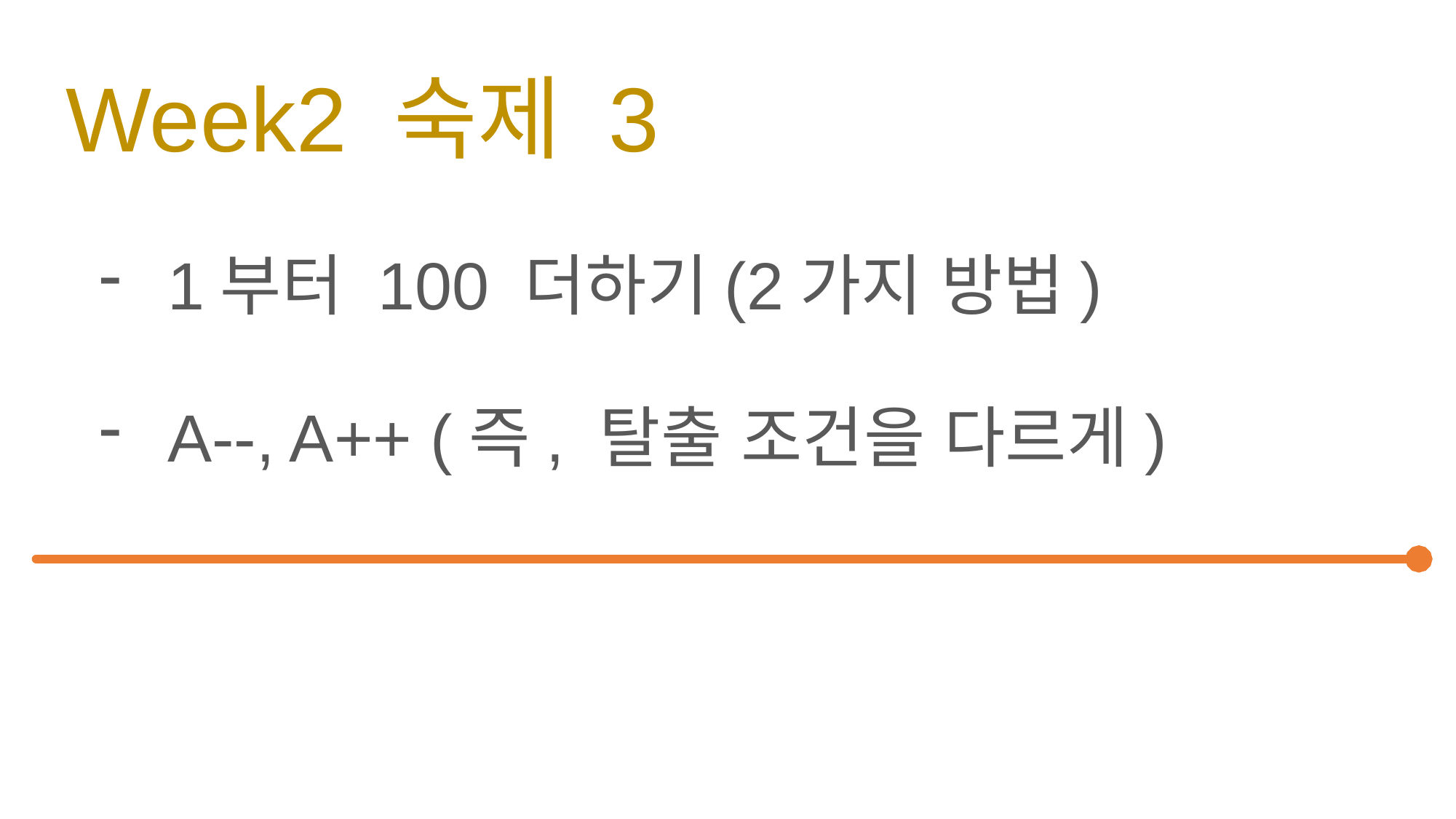

# Week2 숙제 3
1부터 100 더하기(2가지 방법)
A--, A++ (즉, 탈출 조건을 다르게)